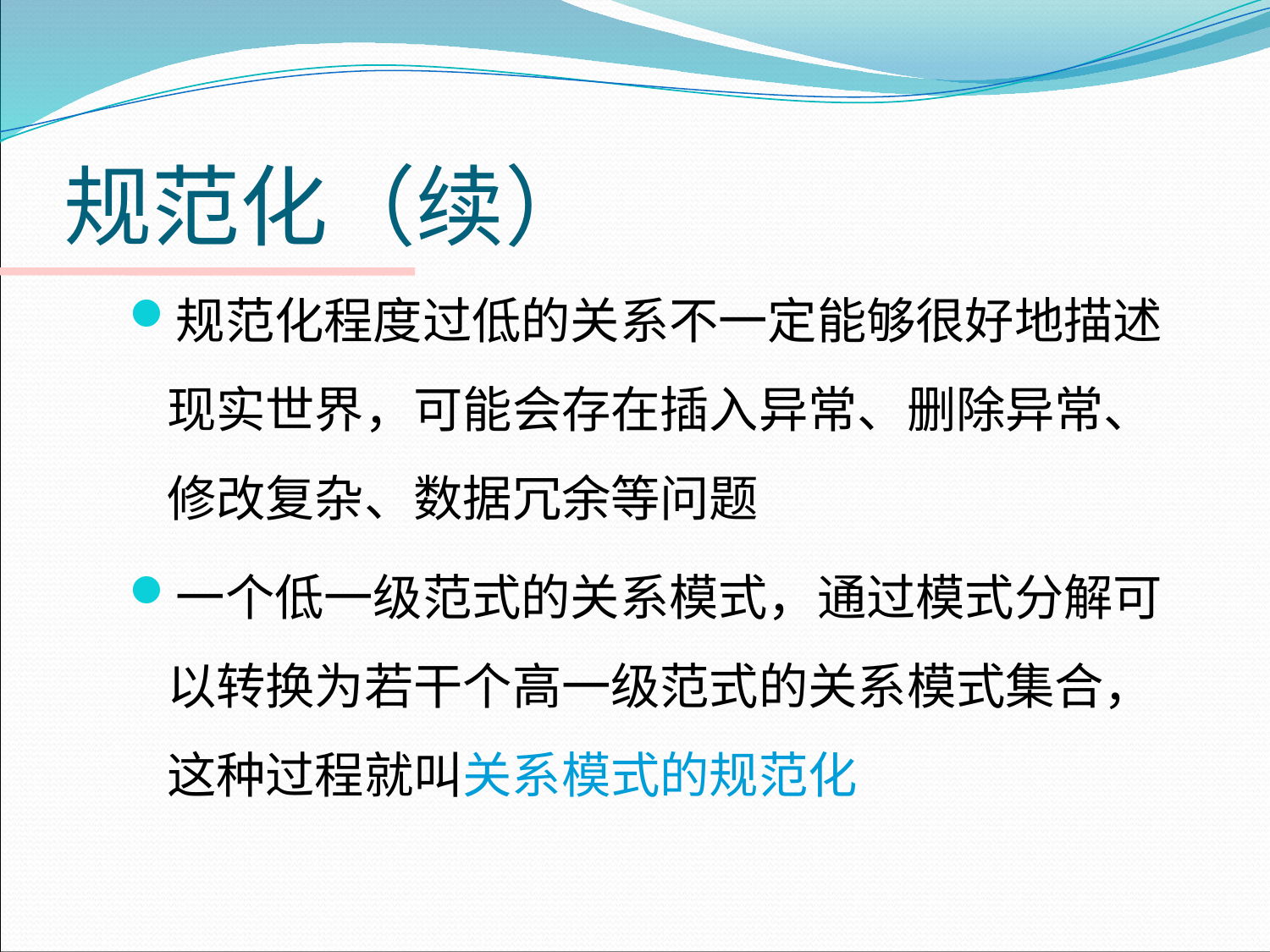

# 规范化（续）
规范化程度过低的关系不一定能够很好地描述现实世界，可能会存在插入异常、删除异常、修改复杂、数据冗余等问题
一个低一级范式的关系模式，通过模式分解可以转换为若干个高一级范式的关系模式集合，这种过程就叫关系模式的规范化

587